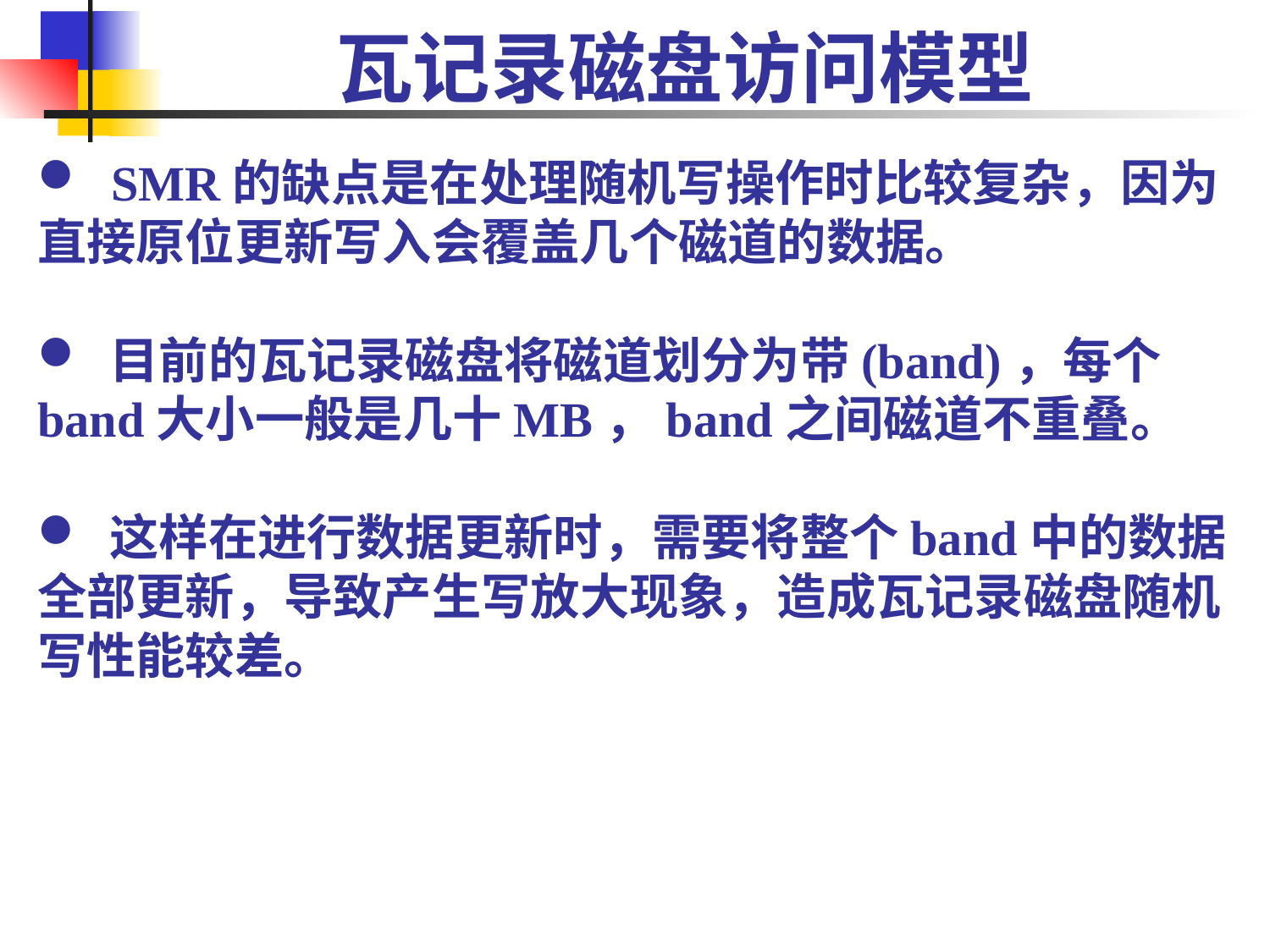

# 瓦记录磁盘访问模型
  SMR的缺点是在处理随机写操作时比较复杂，因为直接原位更新写入会覆盖几个磁道的数据。

 目前的瓦记录磁盘将磁道划分为带(band)，每个band大小一般是几十MB，band之间磁道不重叠。

 这样在进行数据更新时，需要将整个band中的数据全部更新，导致产生写放大现象，造成瓦记录磁盘随机写性能较差。